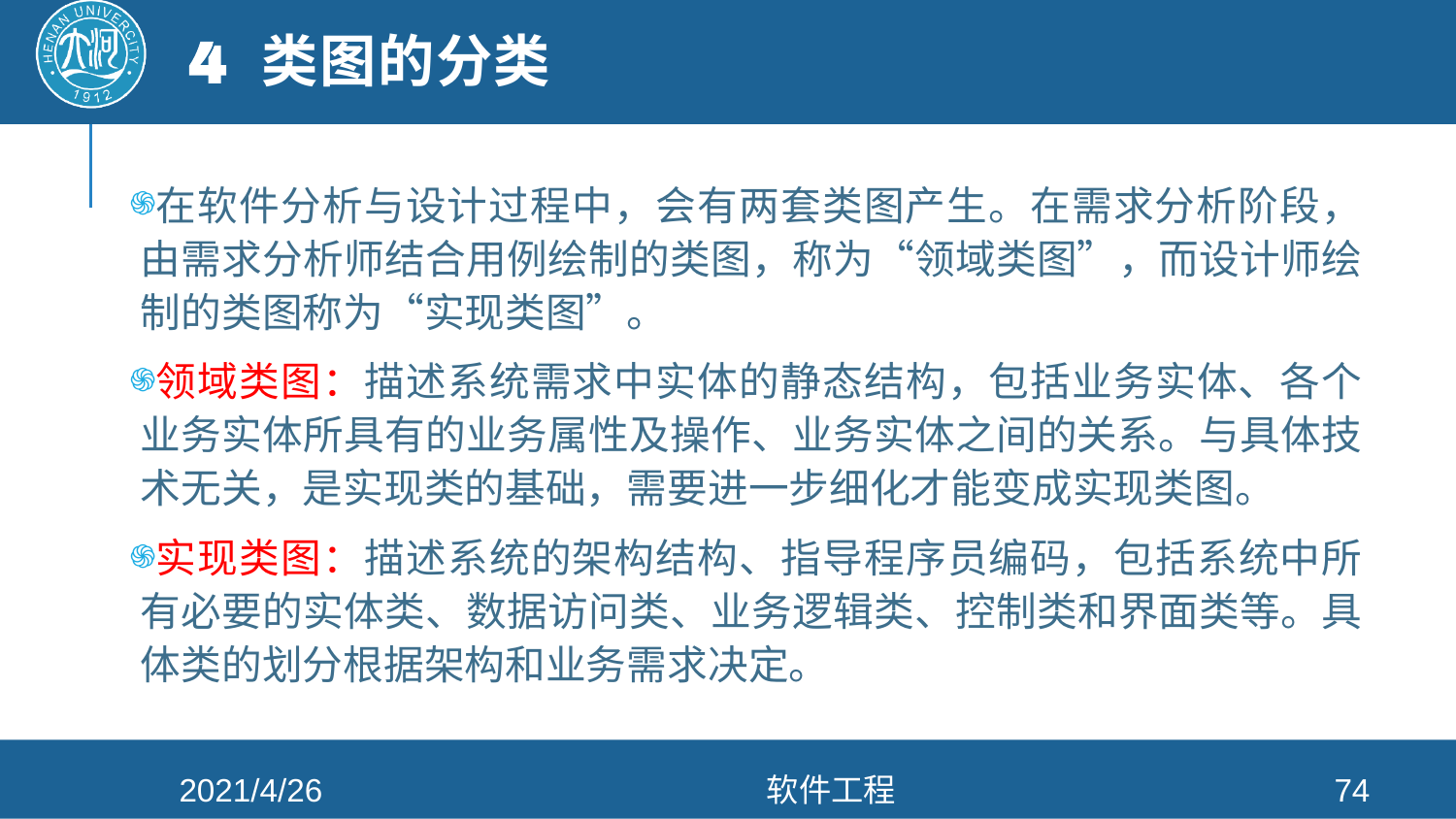

# 4 类图的分类
在软件分析与设计过程中，会有两套类图产生。在需求分析阶段，由需求分析师结合用例绘制的类图，称为“领域类图”，而设计师绘制的类图称为“实现类图”。
领域类图：描述系统需求中实体的静态结构，包括业务实体、各个业务实体所具有的业务属性及操作、业务实体之间的关系。与具体技术无关，是实现类的基础，需要进一步细化才能变成实现类图。
实现类图：描述系统的架构结构、指导程序员编码，包括系统中所有必要的实体类、数据访问类、业务逻辑类、控制类和界面类等。具体类的划分根据架构和业务需求决定。

2021/4/26
软件工程
74